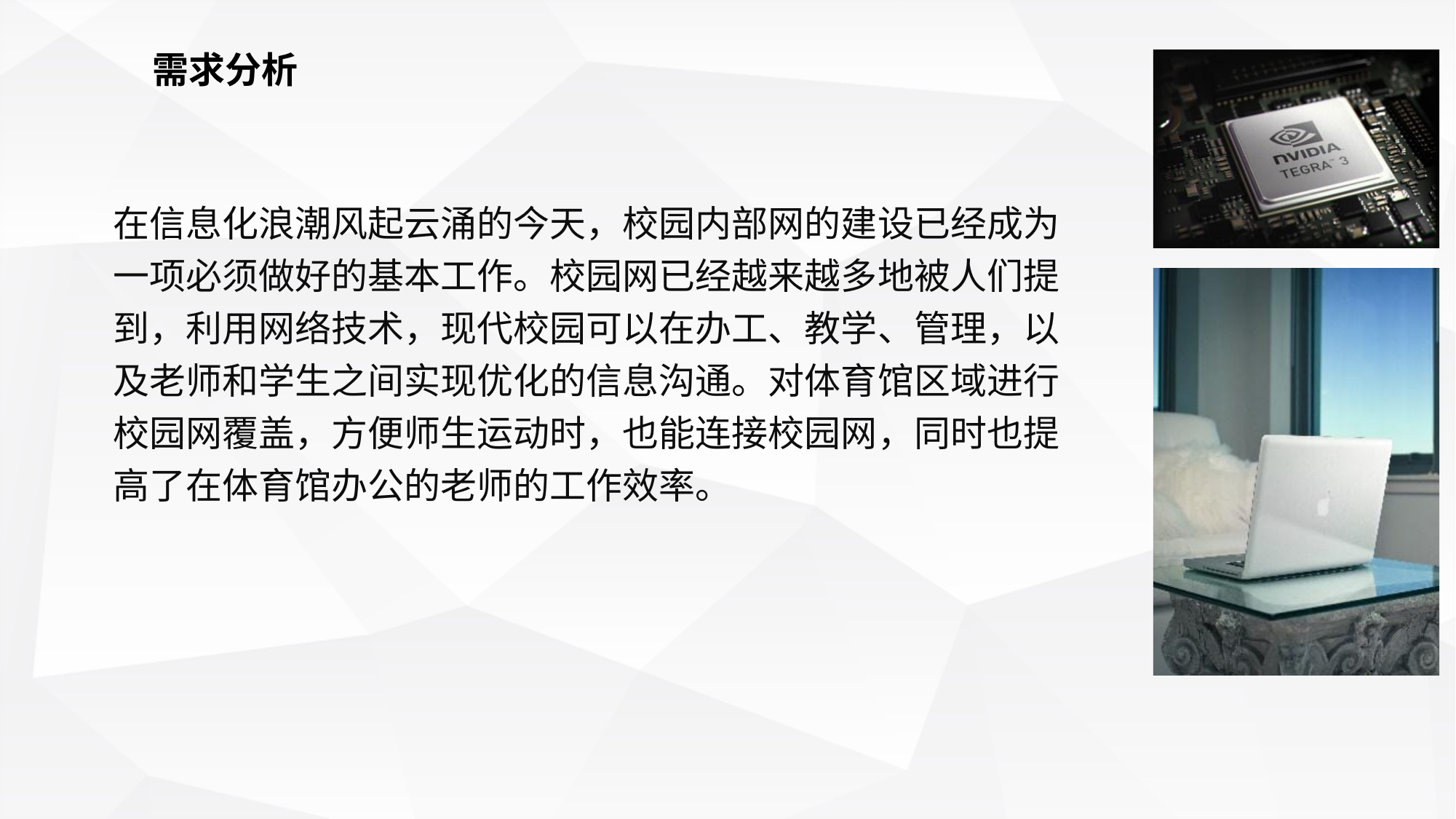

需求分析

在信息化浪潮风起云涌的今天，校园内部网的建设已经成为一项必须做好的基本工作。校园网已经越来越多地被人们提到，利用网络技术，现代校园可以在办工、教学、管理，以及老师和学生之间实现优化的信息沟通。对体育馆区域进行校园网覆盖，方便师生运动时，也能连接校园网，同时也提高了在体育馆办公的老师的工作效率。